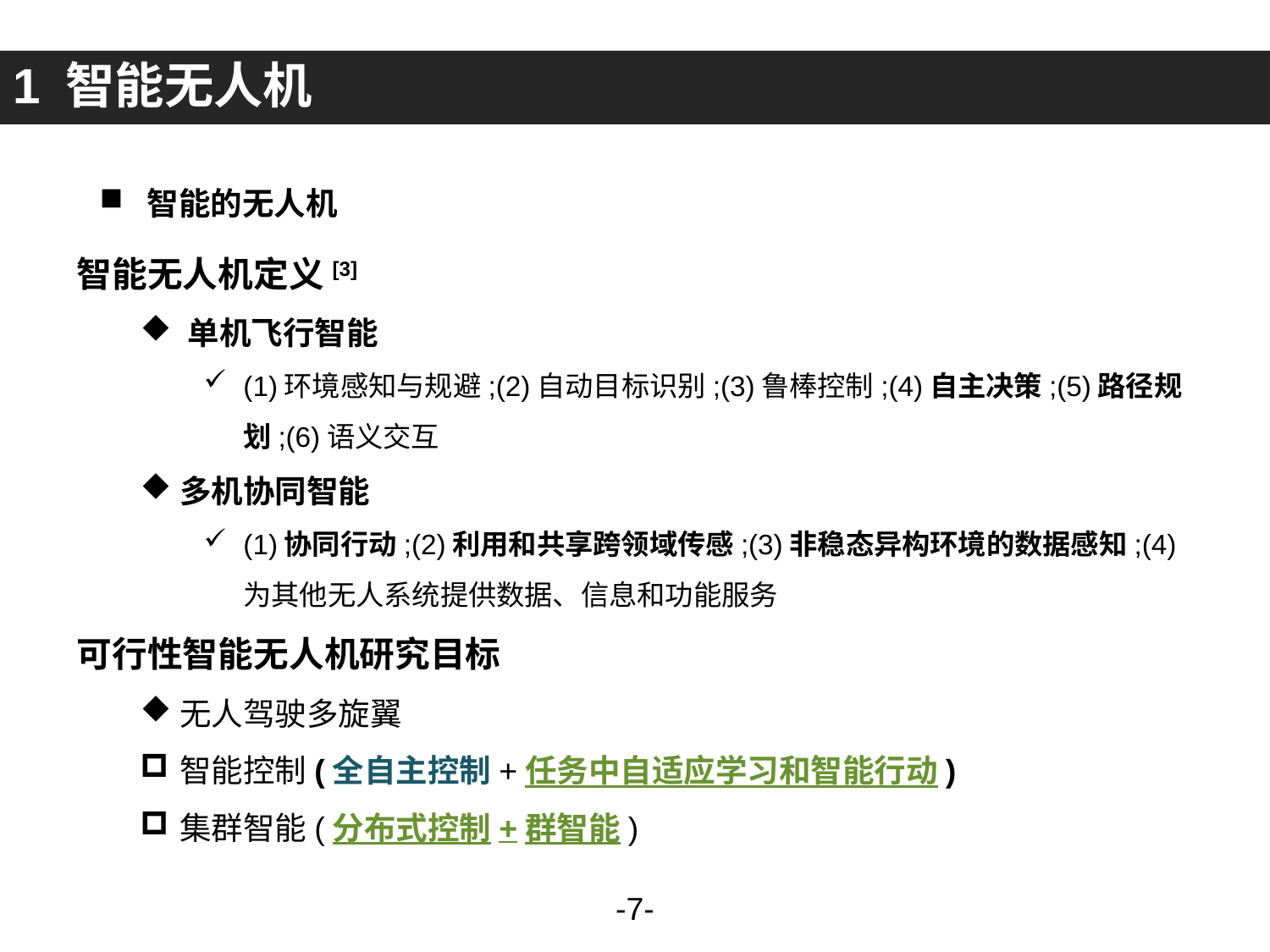

1 智能无人机

智能的无人机
智能无人机定义[3]
单机飞行智能
(1)环境感知与规避;(2)自动目标识别;(3)鲁棒控制;(4)自主决策;(5)路径规划;(6)语义交互
多机协同智能
(1)协同行动;(2)利用和共享跨领域传感;(3)非稳态异构环境的数据感知;(4)为其他无人系统提供数据、信息和功能服务
可行性智能无人机研究目标
无人驾驶多旋翼
智能控制(全自主控制+任务中自适应学习和智能行动)
集群智能(分布式控制+群智能)
-7-